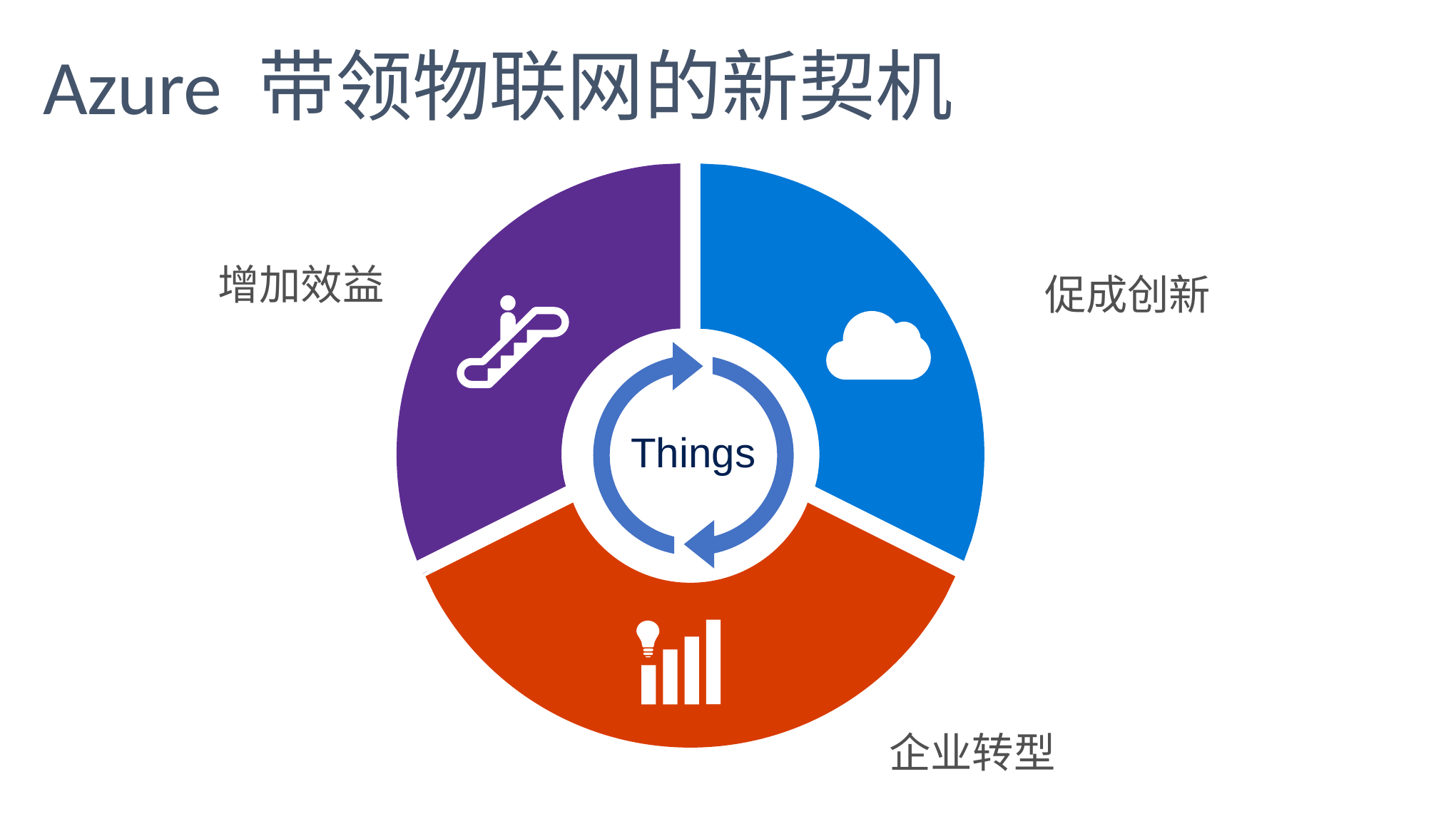

# Azure 带领物联网的新契机

增加效益
促成创新

Things

企业转型